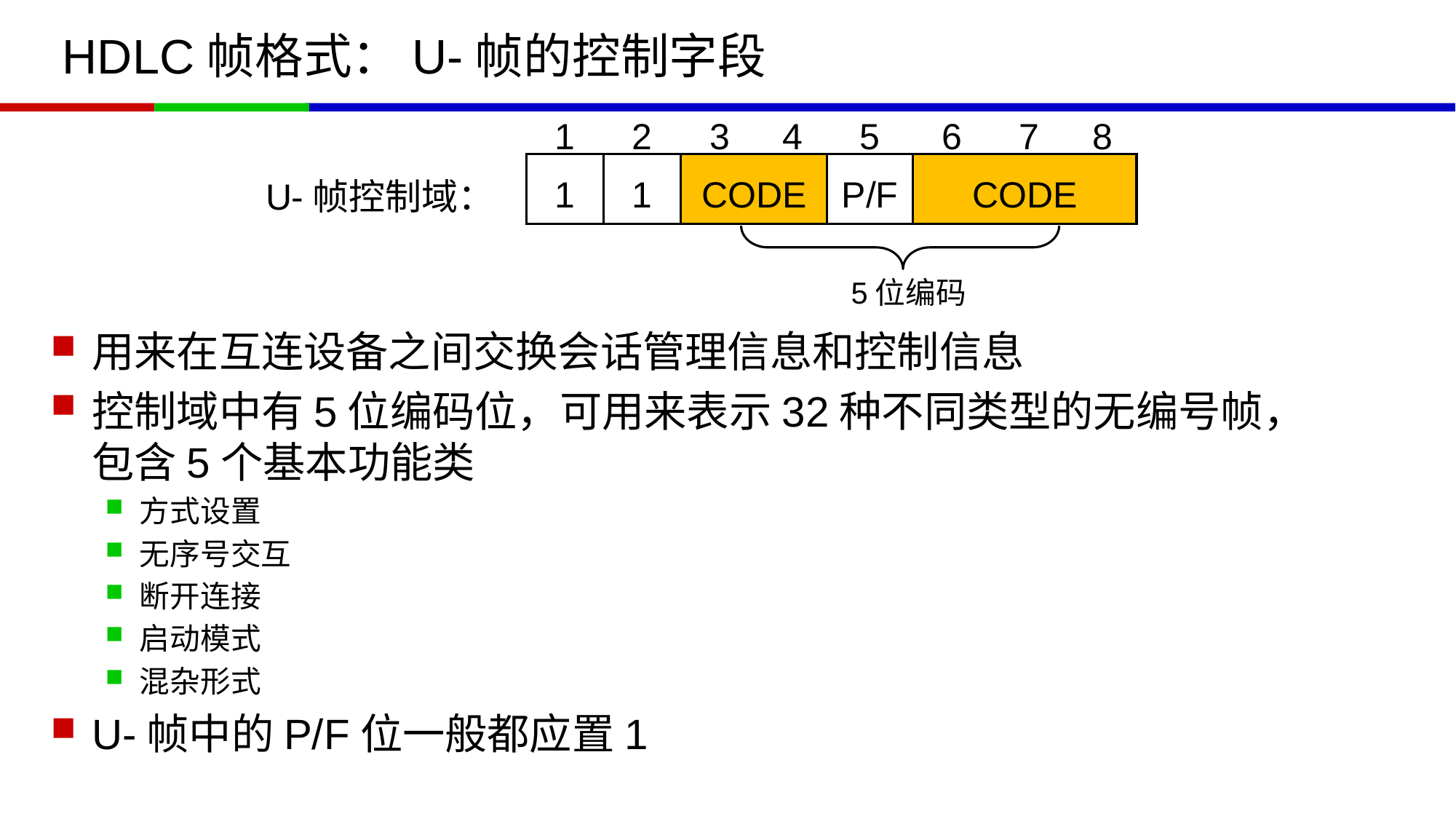

# HDLC帧格式：U-帧的控制字段

1
2
3
4
5
6
7
8
1
1
CODE
P/F
CODE
U-帧控制域：
5位编码
用来在互连设备之间交换会话管理信息和控制信息
控制域中有5位编码位，可用来表示32种不同类型的无编号帧，包含5个基本功能类
方式设置
无序号交互
断开连接
启动模式
混杂形式
U-帧中的P/F位一般都应置1
102